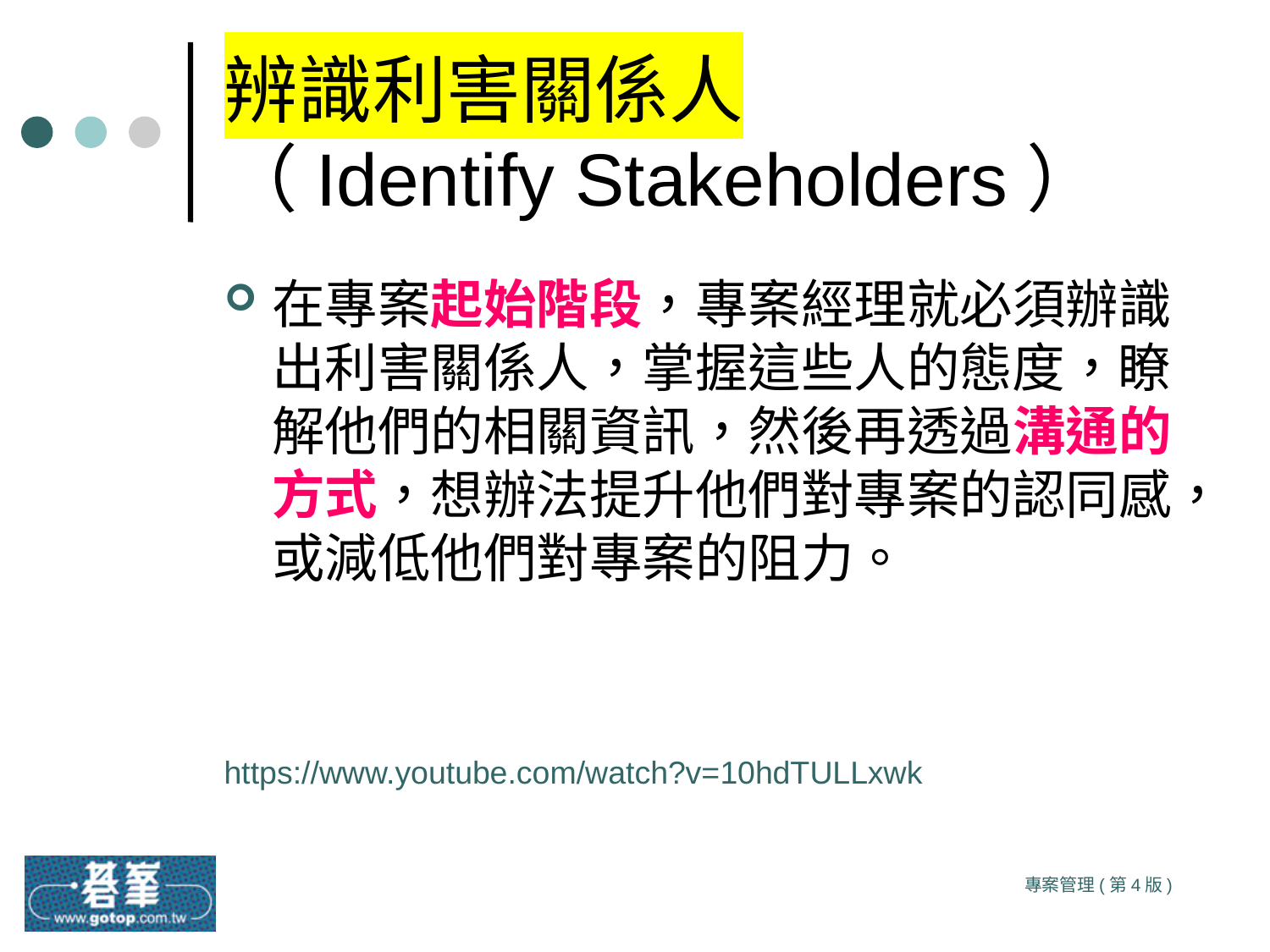

# 辨識利害關係人 （Identify Stakeholders）
在專案起始階段，專案經理就必須辦識出利害關係人，掌握這些人的態度，瞭解他們的相關資訊，然後再透過溝通的方式，想辦法提升他們對專案的認同感，或減低他們對專案的阻力。
https://www.youtube.com/watch?v=10hdTULLxwk
專案管理(第4版)